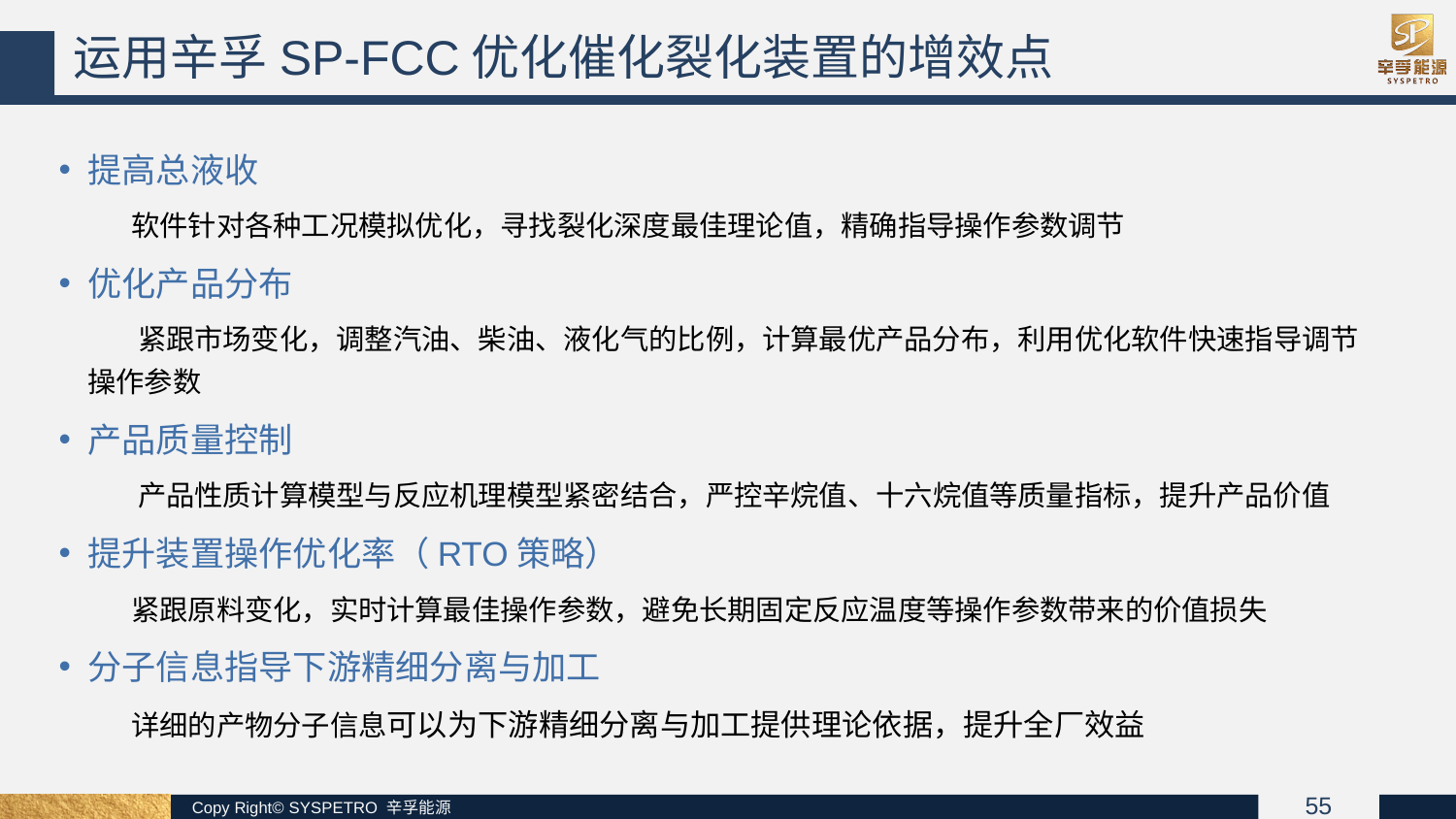

运用辛孚SP-FCC优化催化裂化装置的增效点
提高总液收
软件针对各种工况模拟优化，寻找裂化深度最佳理论值，精确指导操作参数调节
优化产品分布
紧跟市场变化，调整汽油、柴油、液化气的比例，计算最优产品分布，利用优化软件快速指导调节操作参数
产品质量控制
产品性质计算模型与反应机理模型紧密结合，严控辛烷值、十六烷值等质量指标，提升产品价值
提升装置操作优化率（RTO策略）
紧跟原料变化，实时计算最佳操作参数，避免长期固定反应温度等操作参数带来的价值损失
分子信息指导下游精细分离与加工
详细的产物分子信息可以为下游精细分离与加工提供理论依据，提升全厂效益